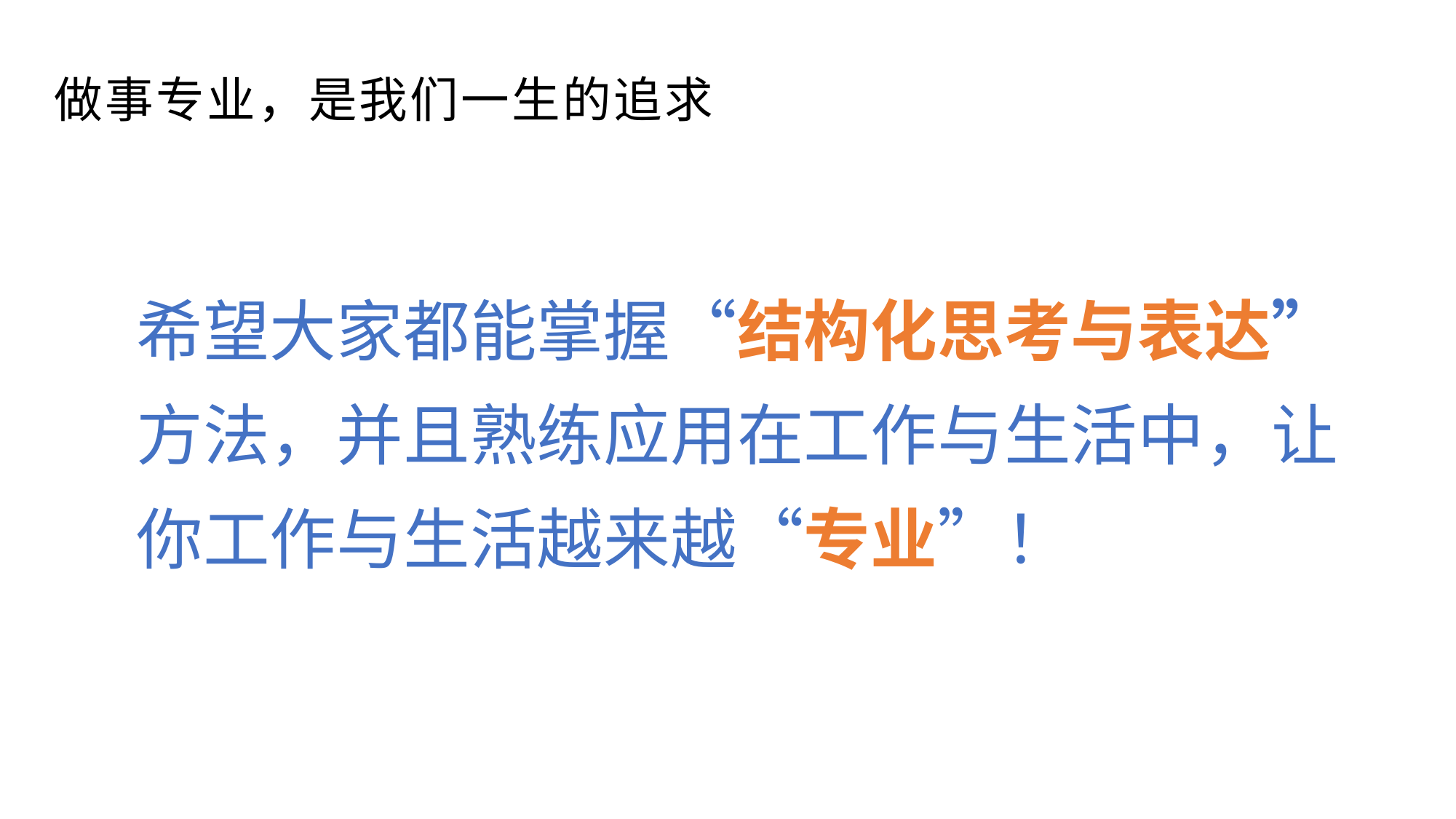

做事专业，是我们一生的追求
希望大家都能掌握“结构化思考与表达”方法，并且熟练应用在工作与生活中，让你工作与生活越来越“专业”！